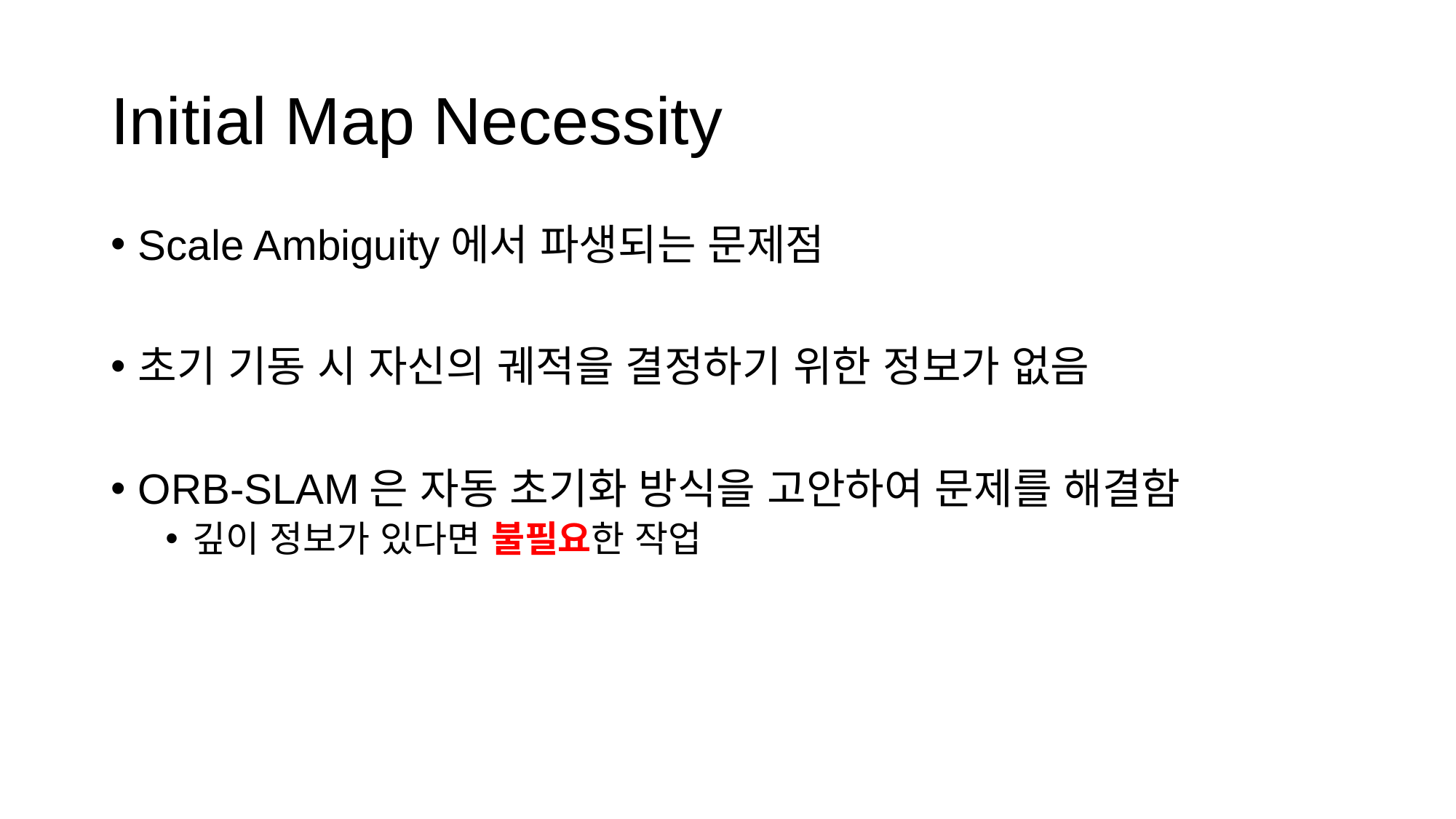

# Initial Map Necessity
Scale Ambiguity에서 파생되는 문제점

초기 기동 시 자신의 궤적을 결정하기 위한 정보가 없음

ORB-SLAM은 자동 초기화 방식을 고안하여 문제를 해결함
깊이 정보가 있다면 불필요한 작업